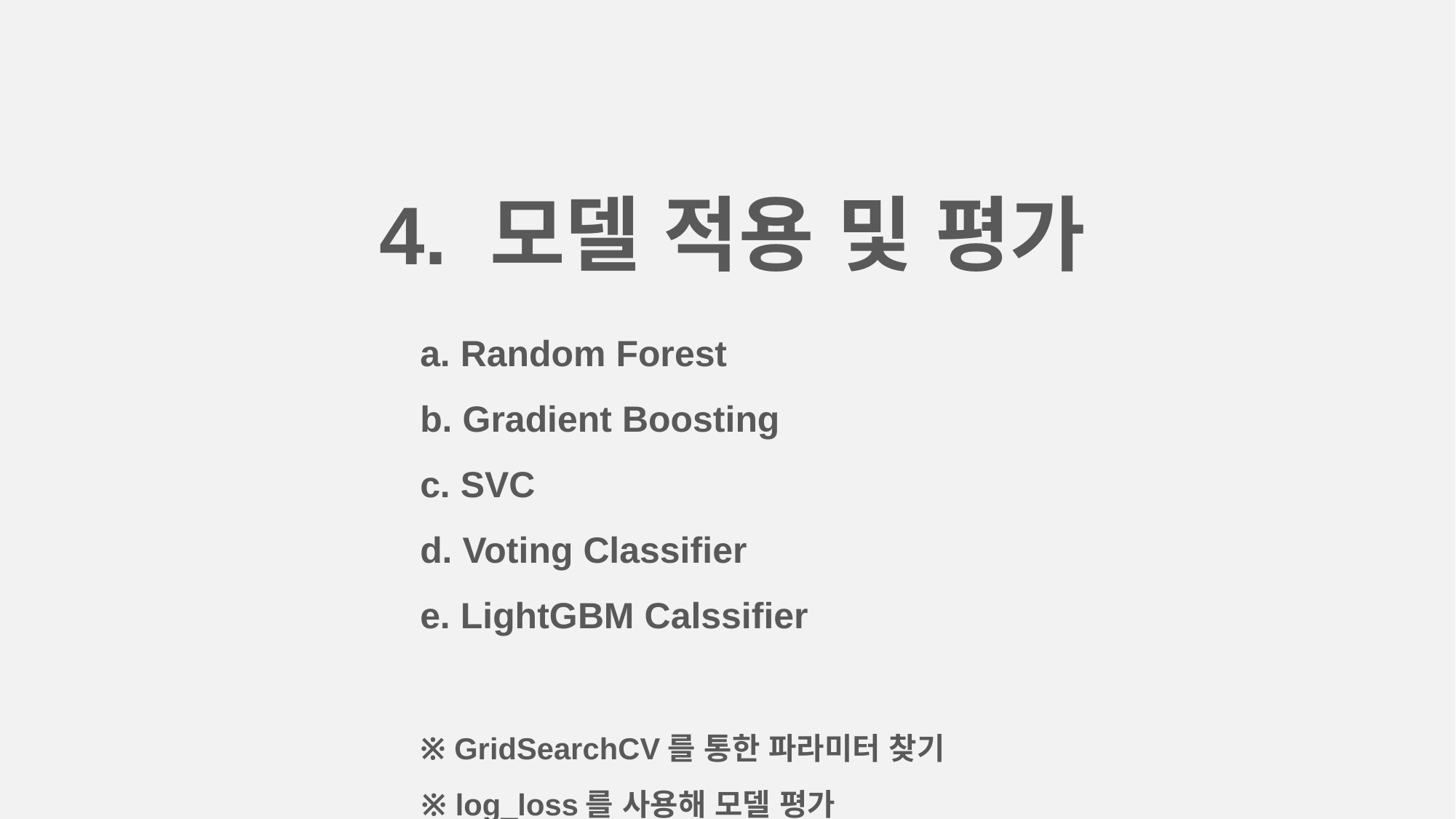

4. 모델 적용 및 평가

    a. Random Forest
    b. Gradient Boosting
    c. SVC
    d. Voting Classifier
    e. LightGBM Calssifier

    ※ GridSearchCV를 통한 파라미터 찾기
     ※ log_loss를 사용해 모델 평가